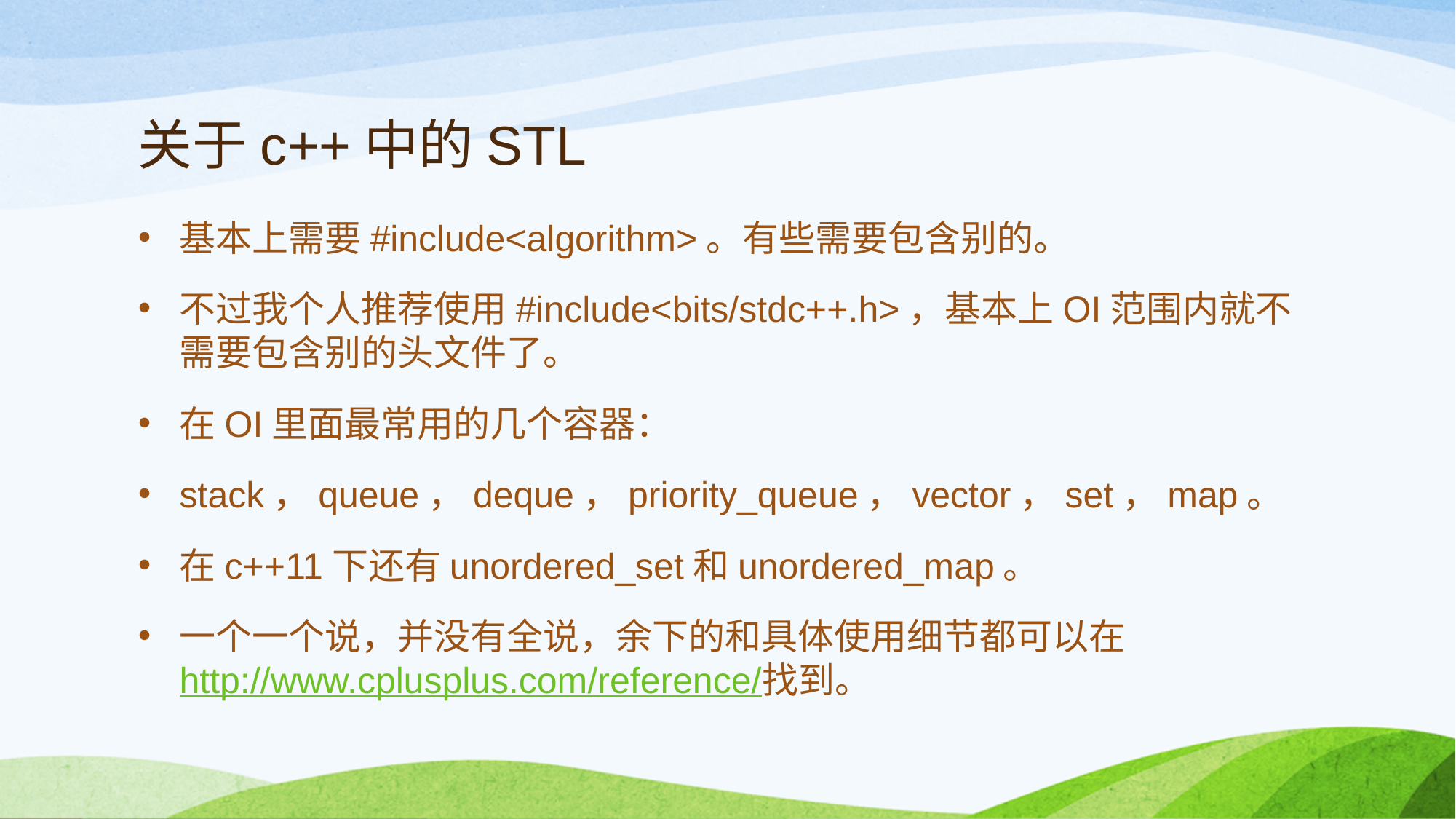

# 关于c++中的STL
基本上需要#include<algorithm>。有些需要包含别的。
不过我个人推荐使用#include<bits/stdc++.h>，基本上OI范围内就不需要包含别的头文件了。
在OI里面最常用的几个容器：
stack，queue，deque，priority_queue，vector，set，map。
在c++11下还有unordered_set和unordered_map。
一个一个说，并没有全说，余下的和具体使用细节都可以在http://www.cplusplus.com/reference/找到。